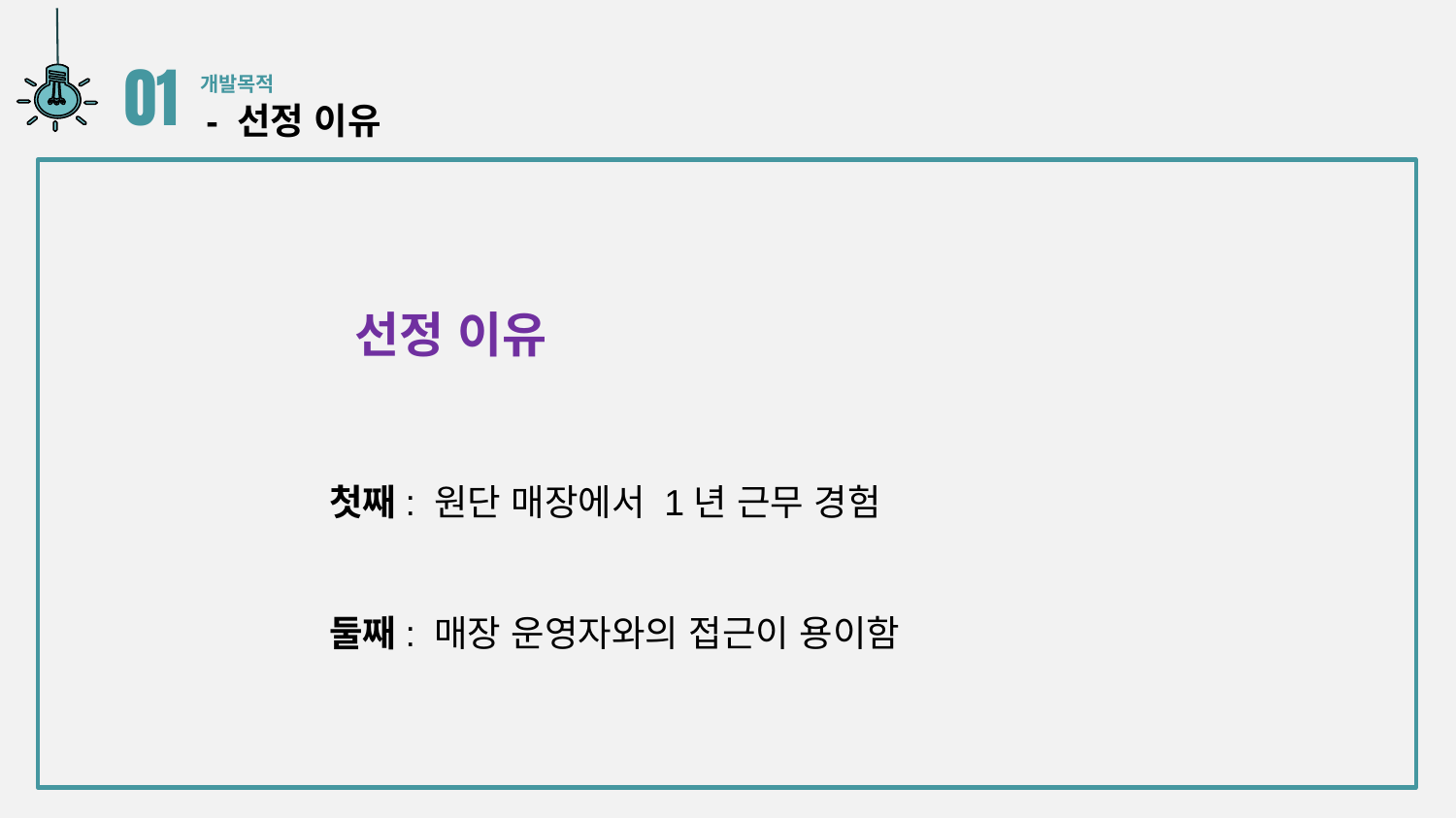

01
개발목적
 - 선정 이유

 선정 이유

첫째: 원단 매장에서 1년 근무 경험

둘째: 매장 운영자와의 접근이 용이함